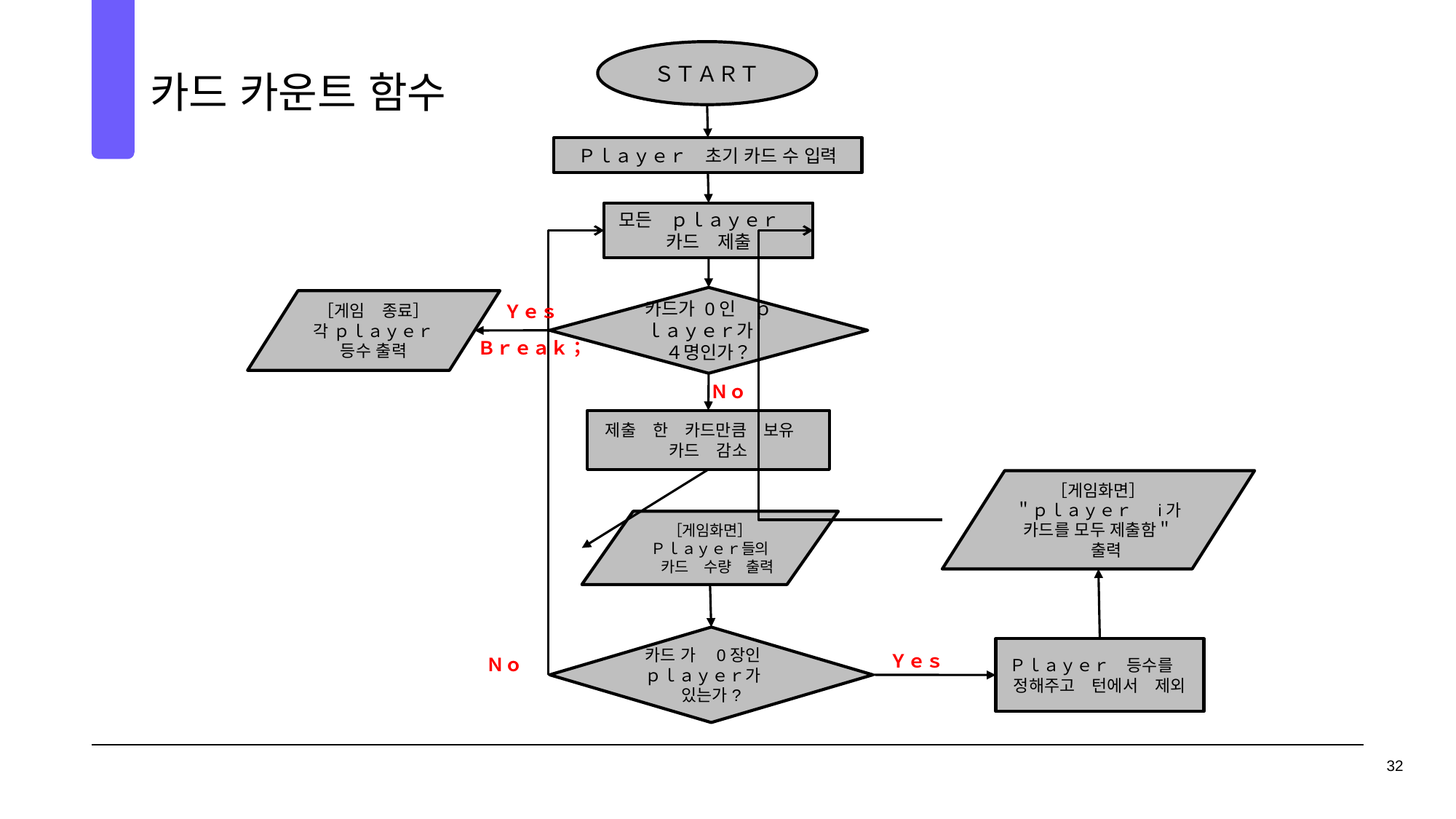

ＳＴＡＲＴ
카드 카운트 함수
06
Ｐｌａｙｅｒ　초기 카드 수 입력
모든　ｐｌａｙｅｒ　카드　제출
카드가 0인　ｐｌａｙｅｒ가　４명인가？
［게임　종료］
각 ｐｌａｙｅｒ 등수 출력
Ｙｅｓ
Ｂｒｅａｋ；
Ｎｏ
제출　한　카드만큼　보유　카드　감소
［게임화면］
＂ｐｌａｙｅｒ　 i가 카드를 모두 제출함＂　출력
［게임화면］
Ｐｌａｙｅｒ들의　카드　수량　출력
카드 가　0장인　ｐｌａｙｅｒ가　있는가?
Ｐｌａｙｅｒ　등수를　정해주고　턴에서　제외
Ｙｅｓ
Ｎｏ
32